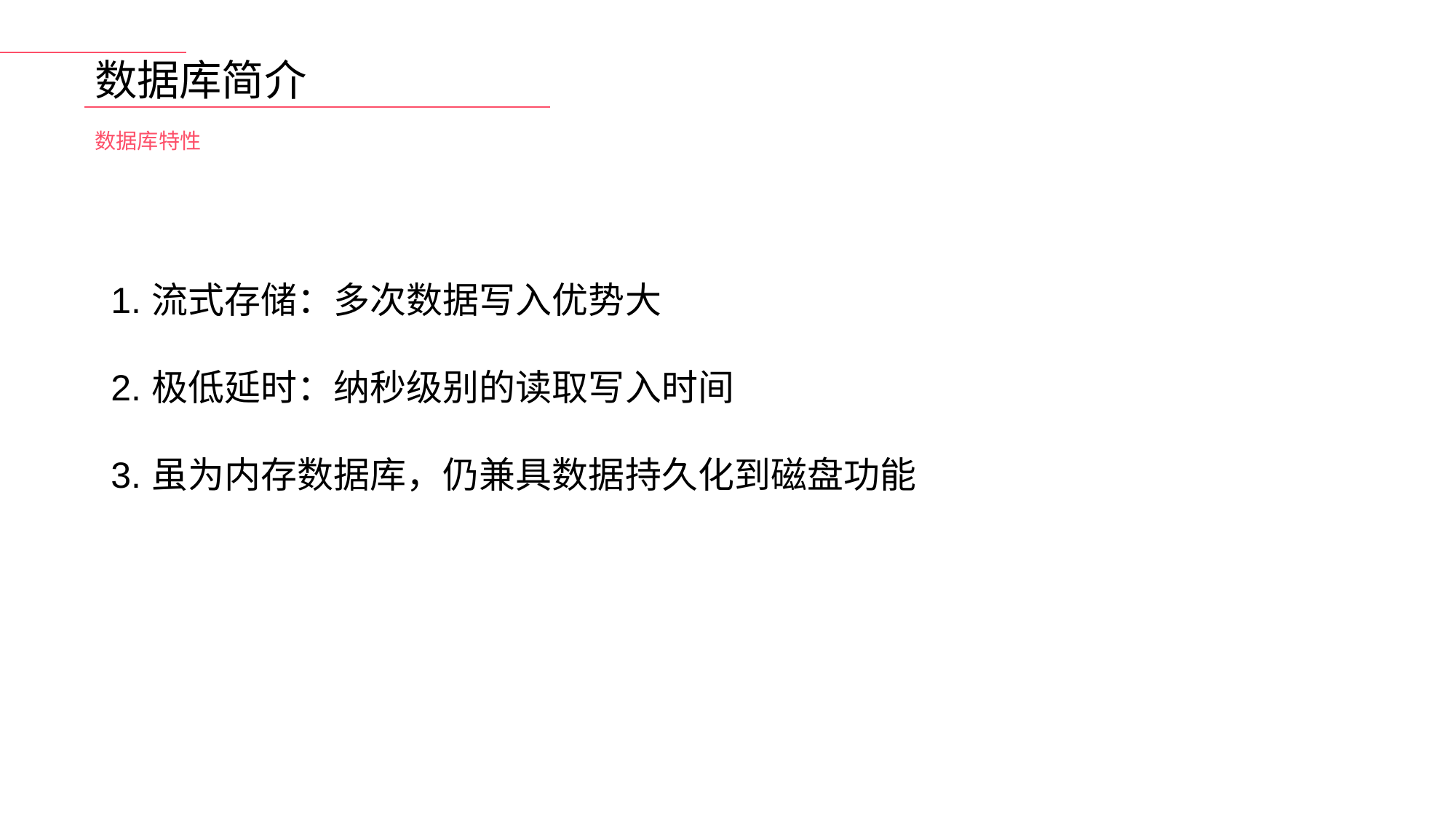

数据库简介
数据库特性
流式存储：多次数据写入优势大

极低延时：纳秒级别的读取写入时间

虽为内存数据库，仍兼具数据持久化到磁盘功能